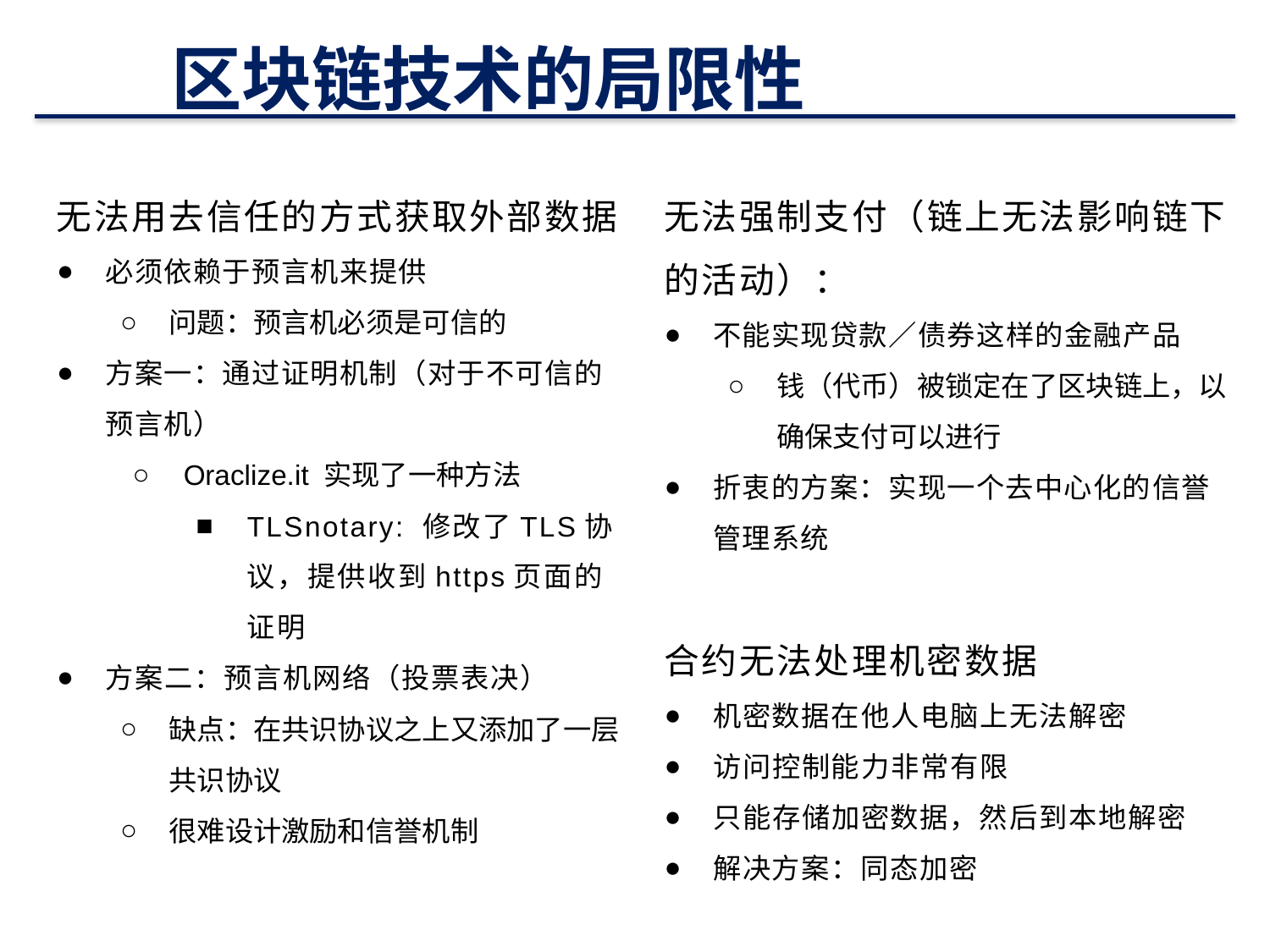

# 区块链技术的局限性
无法强制支付（链上无法影响链下的活动）：
不能实现贷款／债券这样的金融产品
钱（代币）被锁定在了区块链上，以确保支付可以进行
折衷的方案：实现一个去中心化的信誉管理系统

合约无法处理机密数据
机密数据在他人电脑上无法解密
访问控制能力非常有限
只能存储加密数据，然后到本地解密
解决方案：同态加密
无法用去信任的方式获取外部数据
必须依赖于预言机来提供
问题：预言机必须是可信的
方案一：通过证明机制（对于不可信的预言机）
Oraclize.it 实现了一种方法
TLSnotary: 修改了TLS协议，提供收到https页面的证明
方案二：预言机网络（投票表决）
缺点：在共识协议之上又添加了一层共识协议
很难设计激励和信誉机制